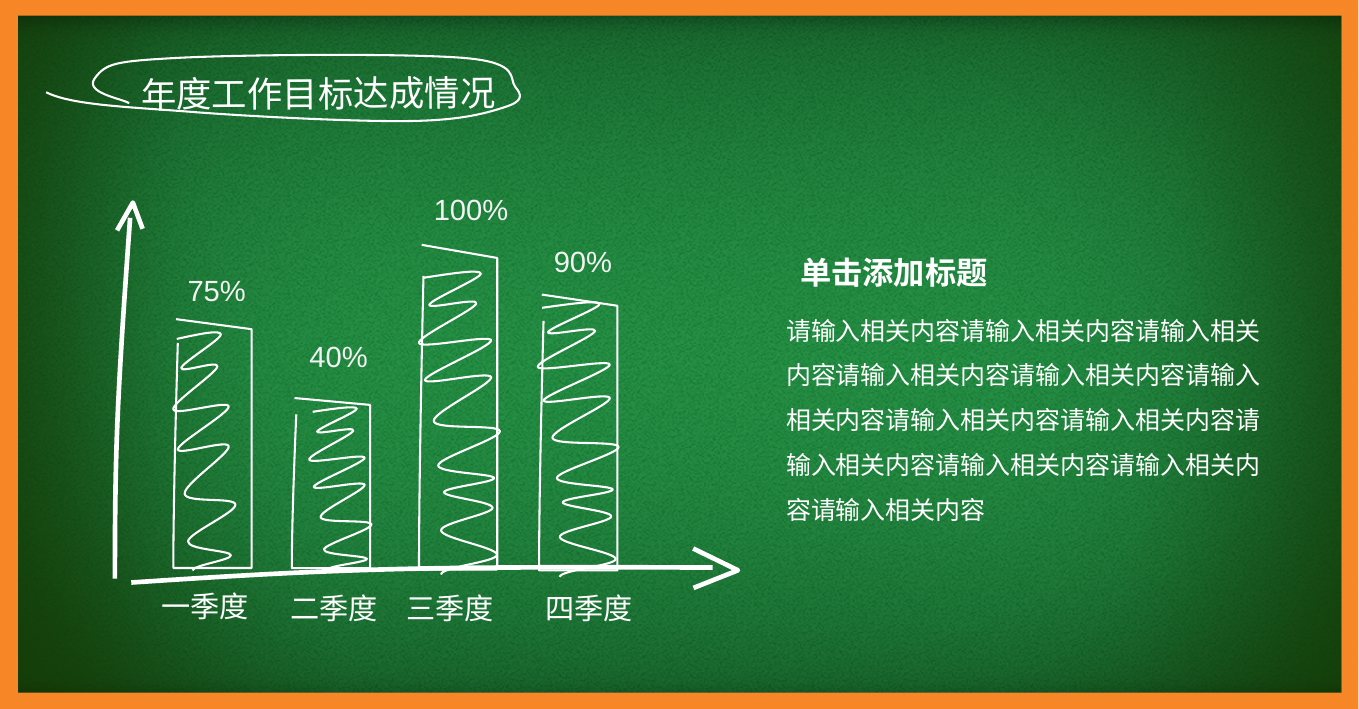

年度工作目标达成情况
100%
90%

单击添加标题

75%
请输入相关内容请输入相关内容请输入相关内容请输入相关内容请输入相关内容请输入相关内容请输入相关内容请输入相关内容请输入相关内容请输入相关内容请输入相关内容请输入相关内容

40%

一季度
二季度
三季度
四季度